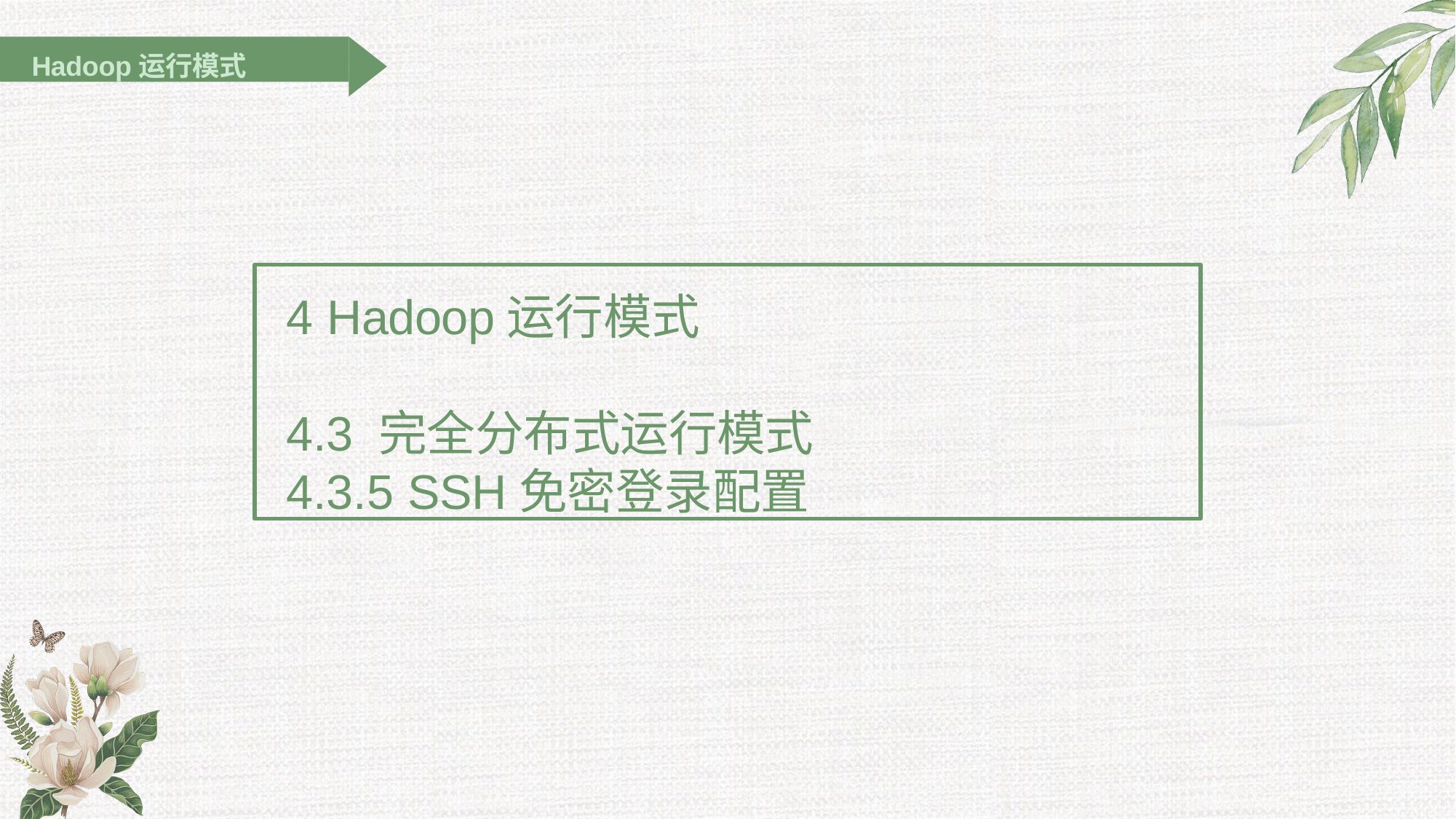

Hadoop运行模式
4 Hadoop运行模式
4.3 完全分布式运行模式
4.3.5 SSH免密登录配置